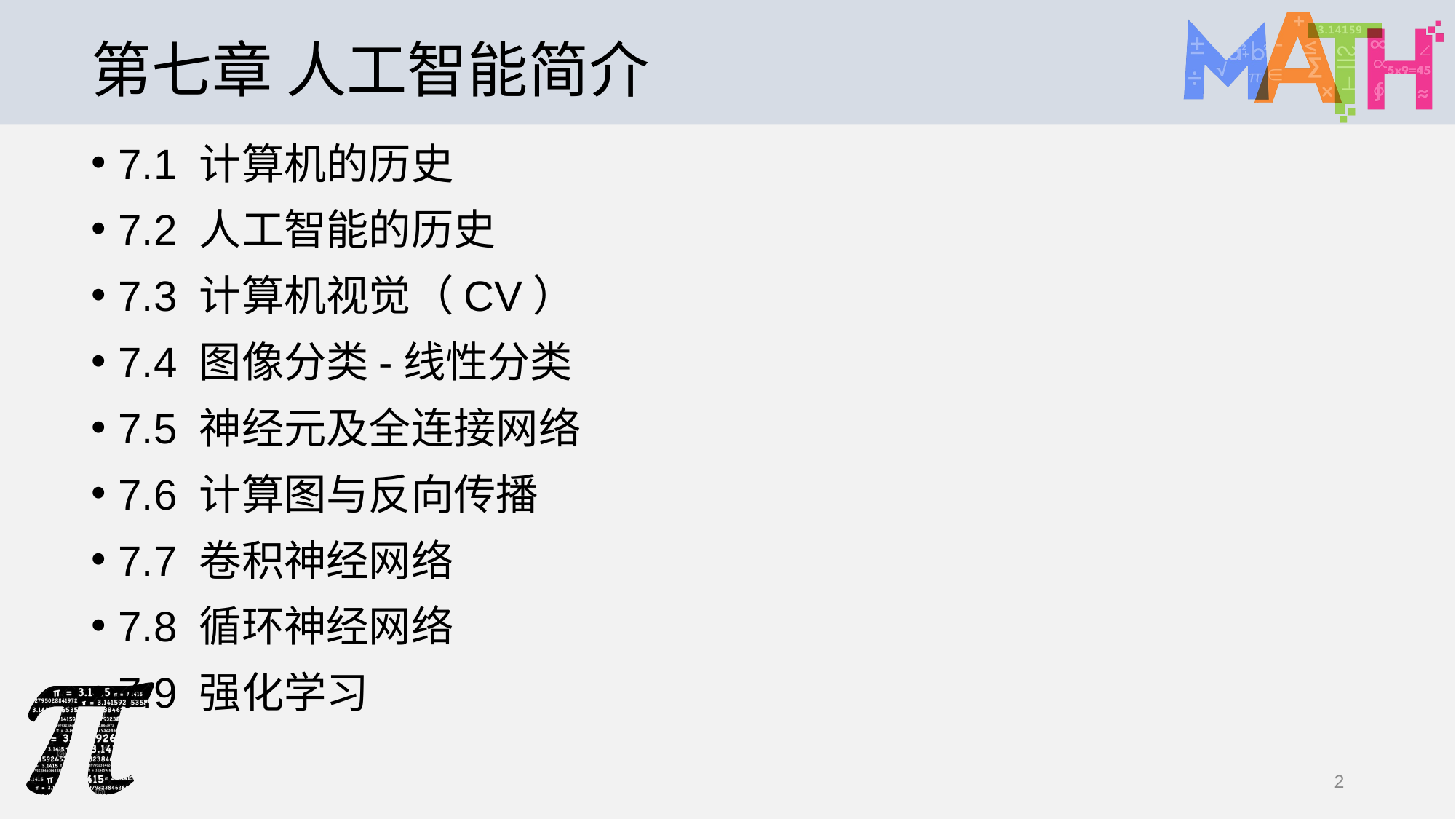

# 第七章 人工智能简介
7.1 计算机的历史
7.2 人工智能的历史
7.3 计算机视觉（CV）
7.4 图像分类-线性分类
7.5 神经元及全连接网络
7.6 计算图与反向传播
7.7 卷积神经网络
7.8 循环神经网络
7.9 强化学习
2